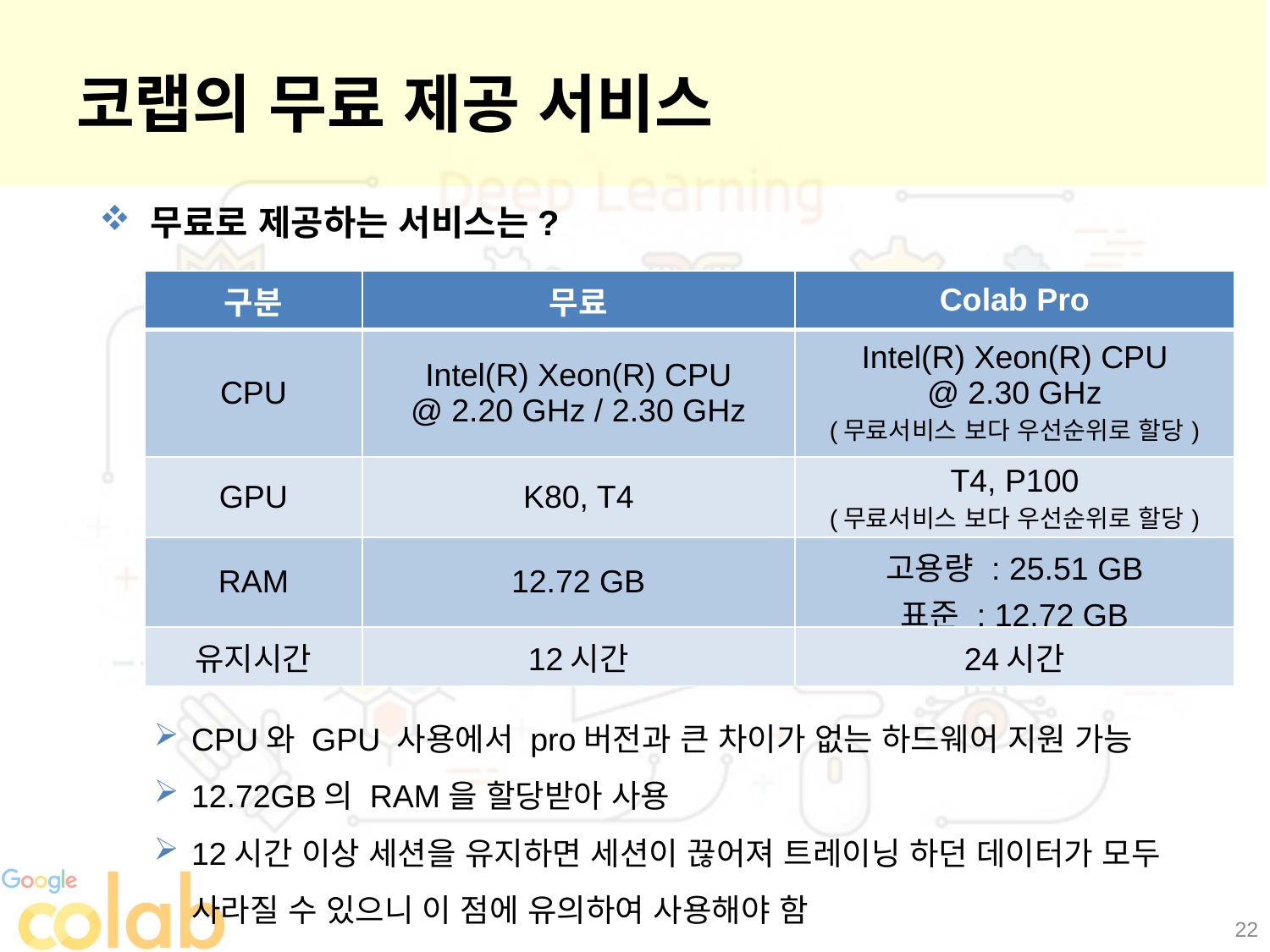

코랩의 무료 제공 서비스
무료로 제공하는 서비스는?
| 구분 | 무료 | Colab Pro |
| --- | --- | --- |
| CPU | Intel(R) Xeon(R) CPU @ 2.20 GHz / 2.30 GHz | Intel(R) Xeon(R) CPU @ 2.30 GHz (무료서비스 보다 우선순위로 할당) |
| GPU | K80, T4 | T4, P100 (무료서비스 보다 우선순위로 할당) |
| RAM | 12.72 GB | 고용량 : 25.51 GB 표준 : 12.72 GB |
| 유지시간 | 12시간 | 24시간 |
CPU와 GPU 사용에서 pro버전과 큰 차이가 없는 하드웨어 지원 가능
12.72GB의 RAM을 할당받아 사용
12시간 이상 세션을 유지하면 세션이 끊어져 트레이닝 하던 데이터가 모두 사라질 수 있으니 이 점에 유의하여 사용해야 함
22